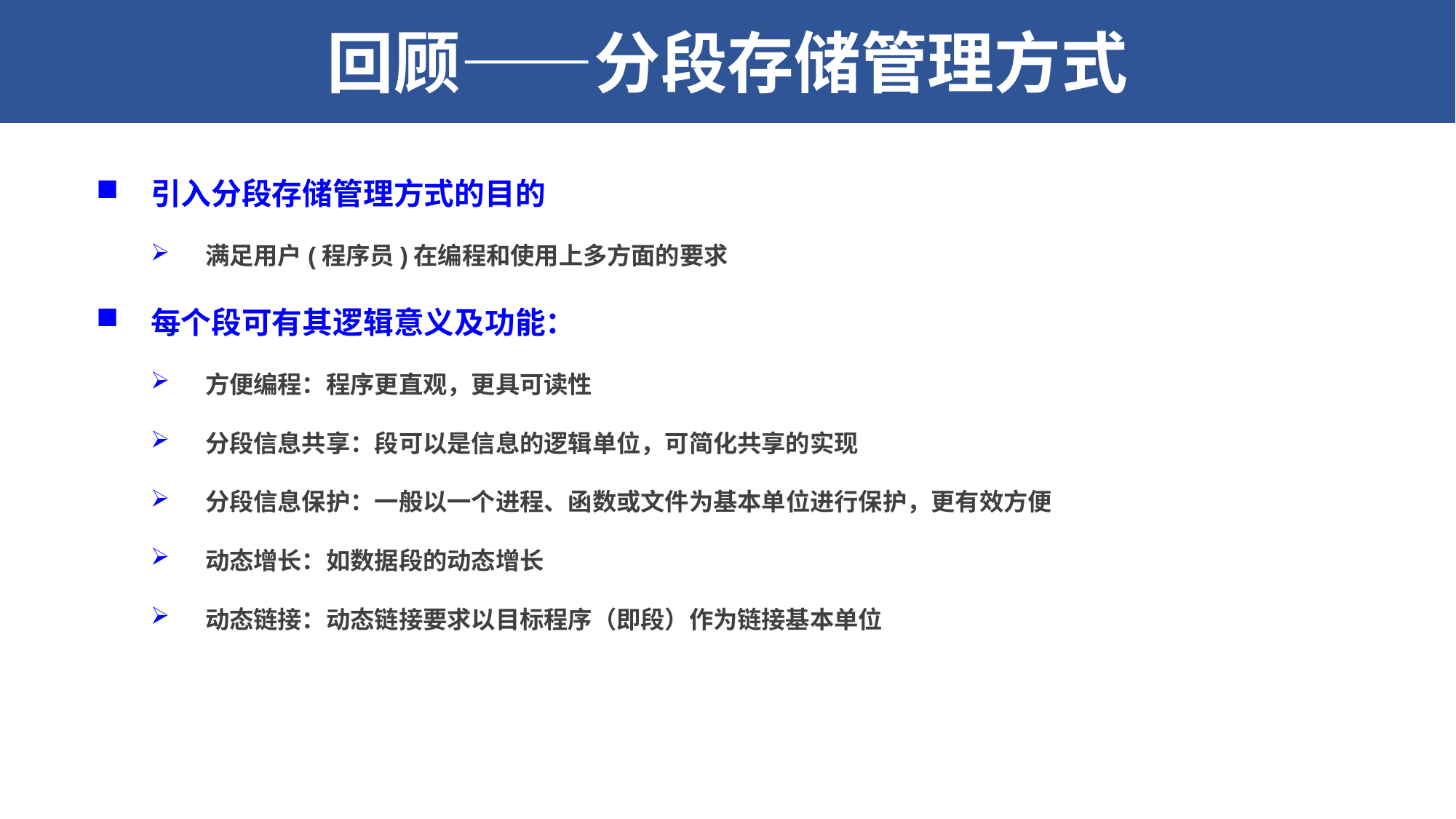

回顾——分段存储管理方式
4.6.1 分段存储管理方式的引入
引入分段存储管理方式的目的
满足用户(程序员)在编程和使用上多方面的要求
每个段可有其逻辑意义及功能：
方便编程：程序更直观，更具可读性
分段信息共享：段可以是信息的逻辑单位，可简化共享的实现
分段信息保护：一般以一个进程、函数或文件为基本单位进行保护，更有效方便
动态增长：如数据段的动态增长
动态链接：动态链接要求以目标程序（即段）作为链接基本单位